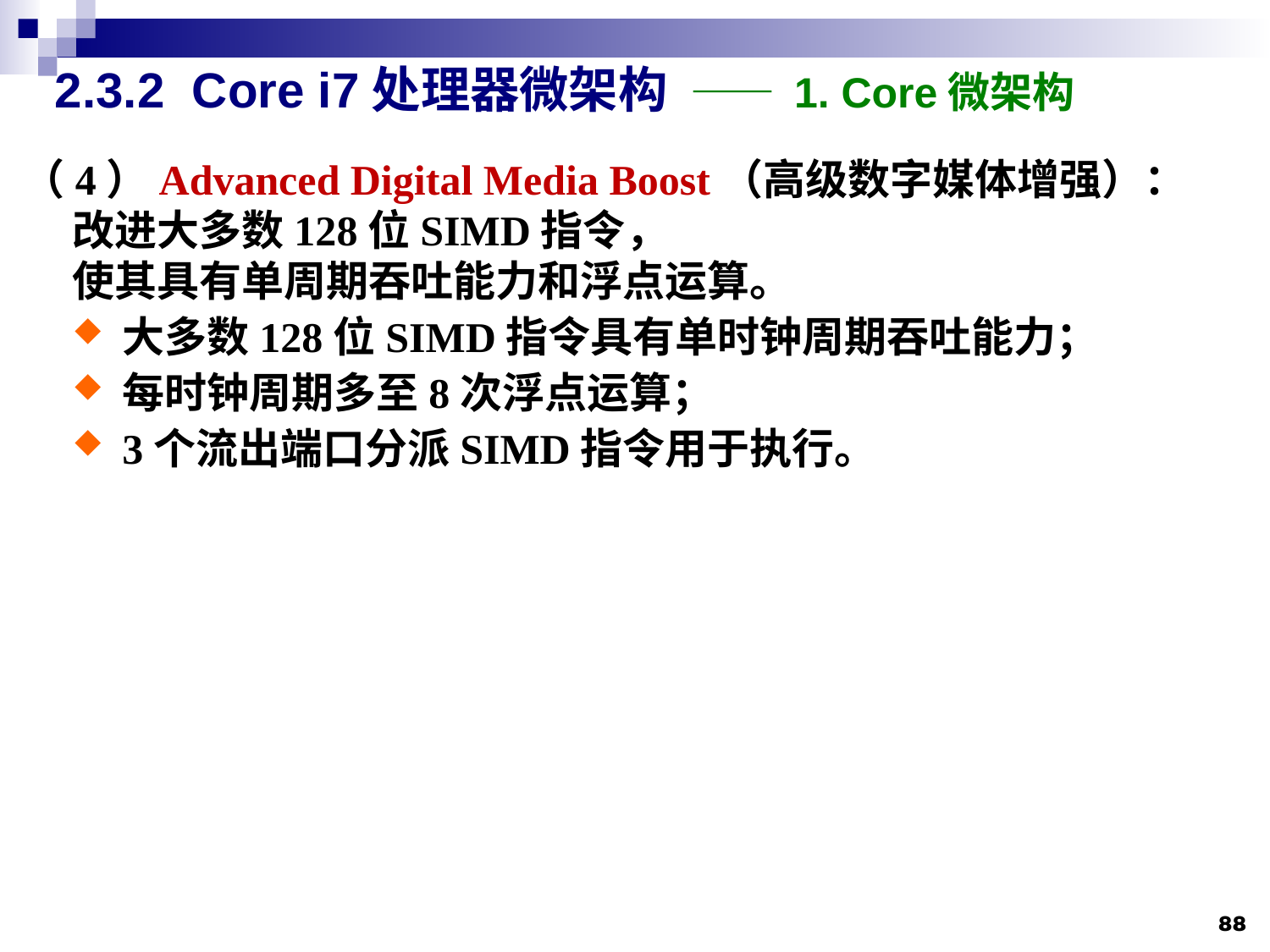

2.3.2  Core i7处理器微架构  —— 1. Core微架构
（4）Advanced Digital Media Boost（高级数字媒体增强）：
改进大多数128位SIMD指令，
使其具有单周期吞吐能力和浮点运算。
大多数128位SIMD指令具有单时钟周期吞吐能力；
每时钟周期多至8次浮点运算；
3个流出端口分派SIMD指令用于执行。
88